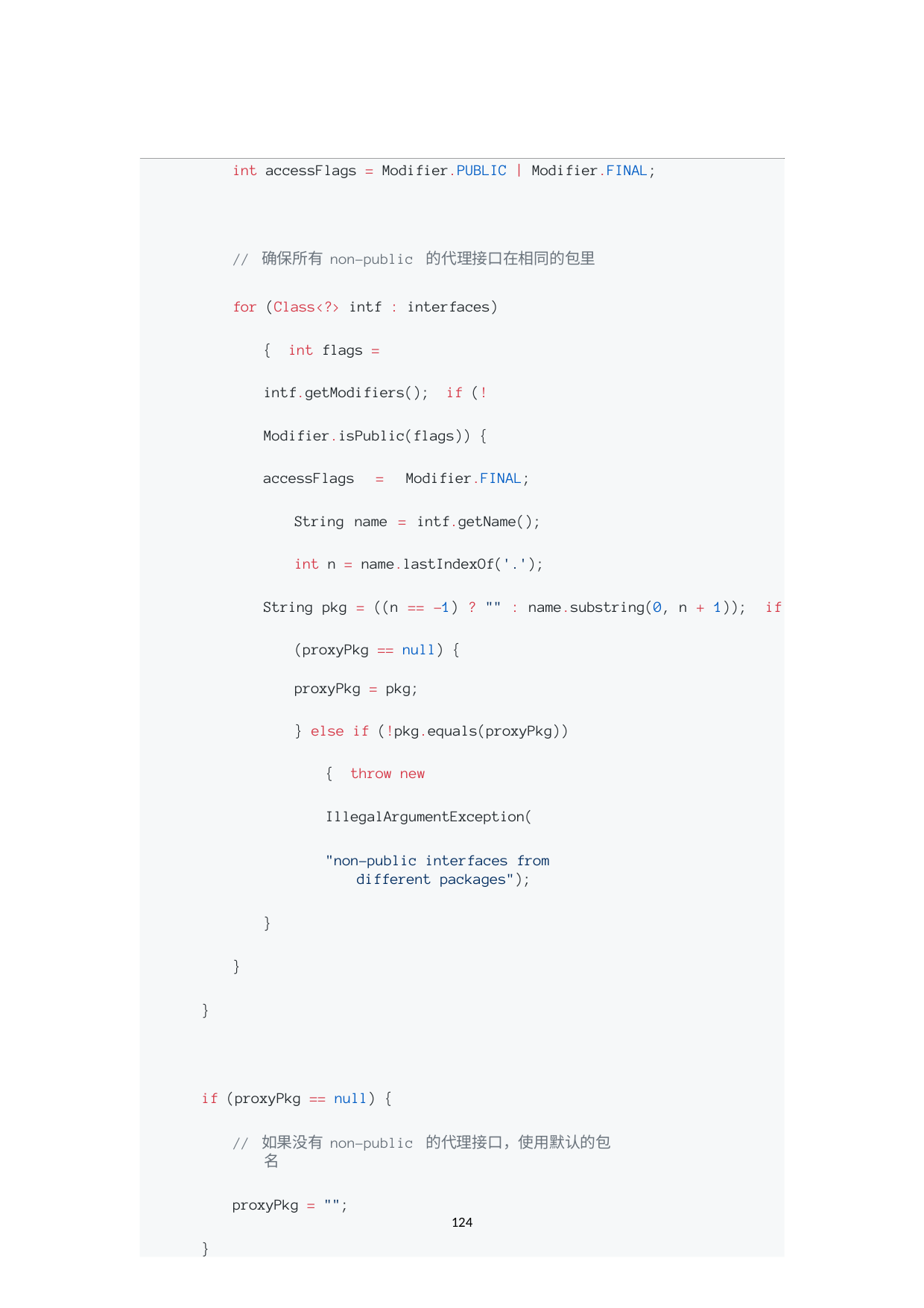

int accessFlags = Modifier.PUBLIC | Modifier.FINAL;

// 确保所有 non-public 的代理接口在相同的包里
for (Class<?> intf : interfaces) {  int flags = intf.getModifiers();  if (!Modifier.isPublic(flags)) {
accessFlags = Modifier.FINAL;  String name = intf.getName();  int n = name.lastIndexOf('.');
String pkg = ((n == -1) ? "" : name.substring(0, n + 1));  if (proxyPkg == null) {

proxyPkg = pkg;
} else if (!pkg.equals(proxyPkg)) {  throw new IllegalArgumentException(

"non-public interfaces from different packages");

}

}

}

if (proxyPkg == null) {

// 如果没有 non-public 的代理接口，使用默认的包名

proxyPkg = "";

}
124